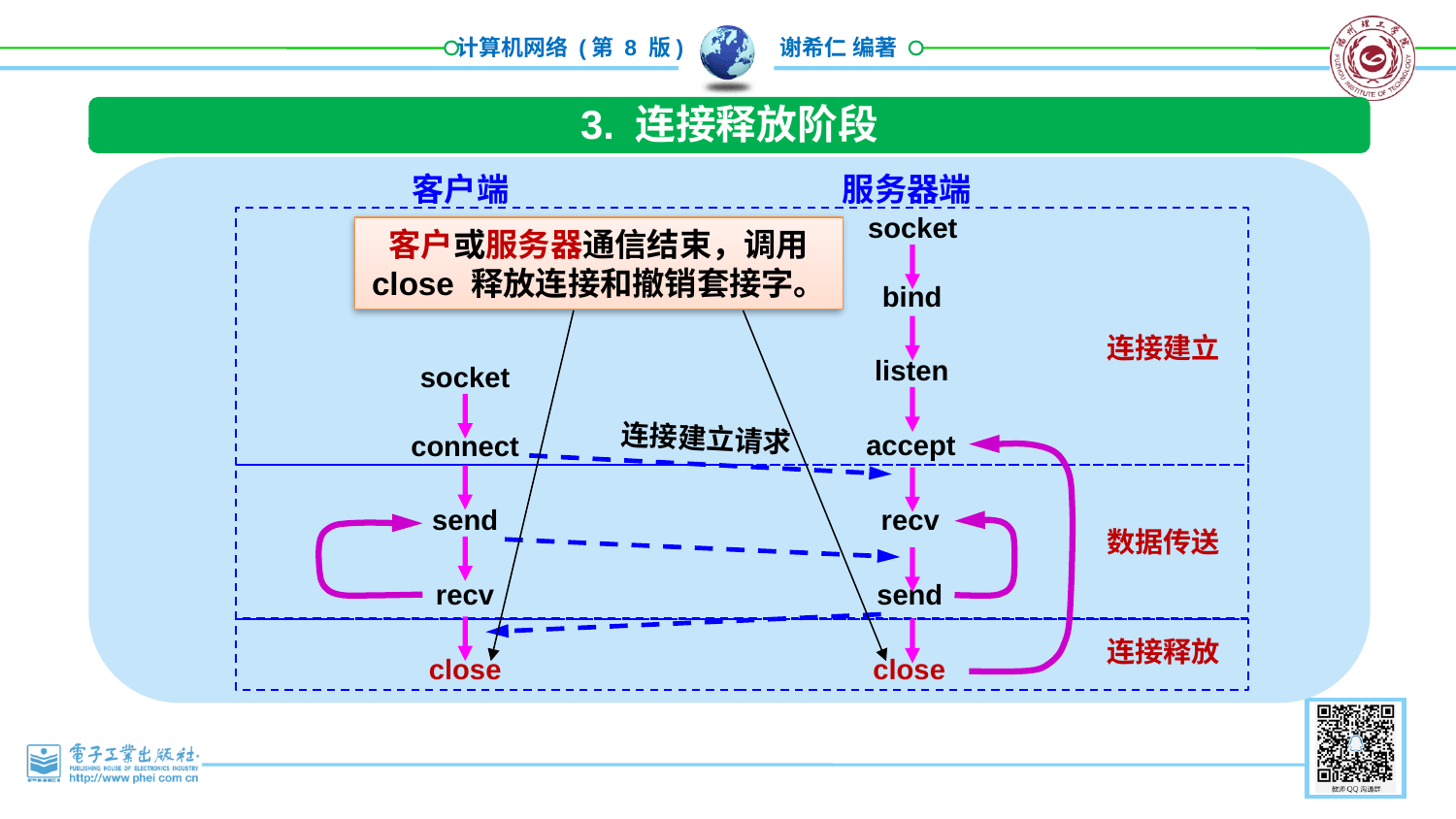

3. 连接释放阶段

客户端
服务器端
socket

客户或服务器通信结束，调用 close 释放连接和撤销套接字。

bind

连接建立
listen
socket

连接建立请求
accept
connect

send
recv
数据传送

recv
send

连接释放
close
close